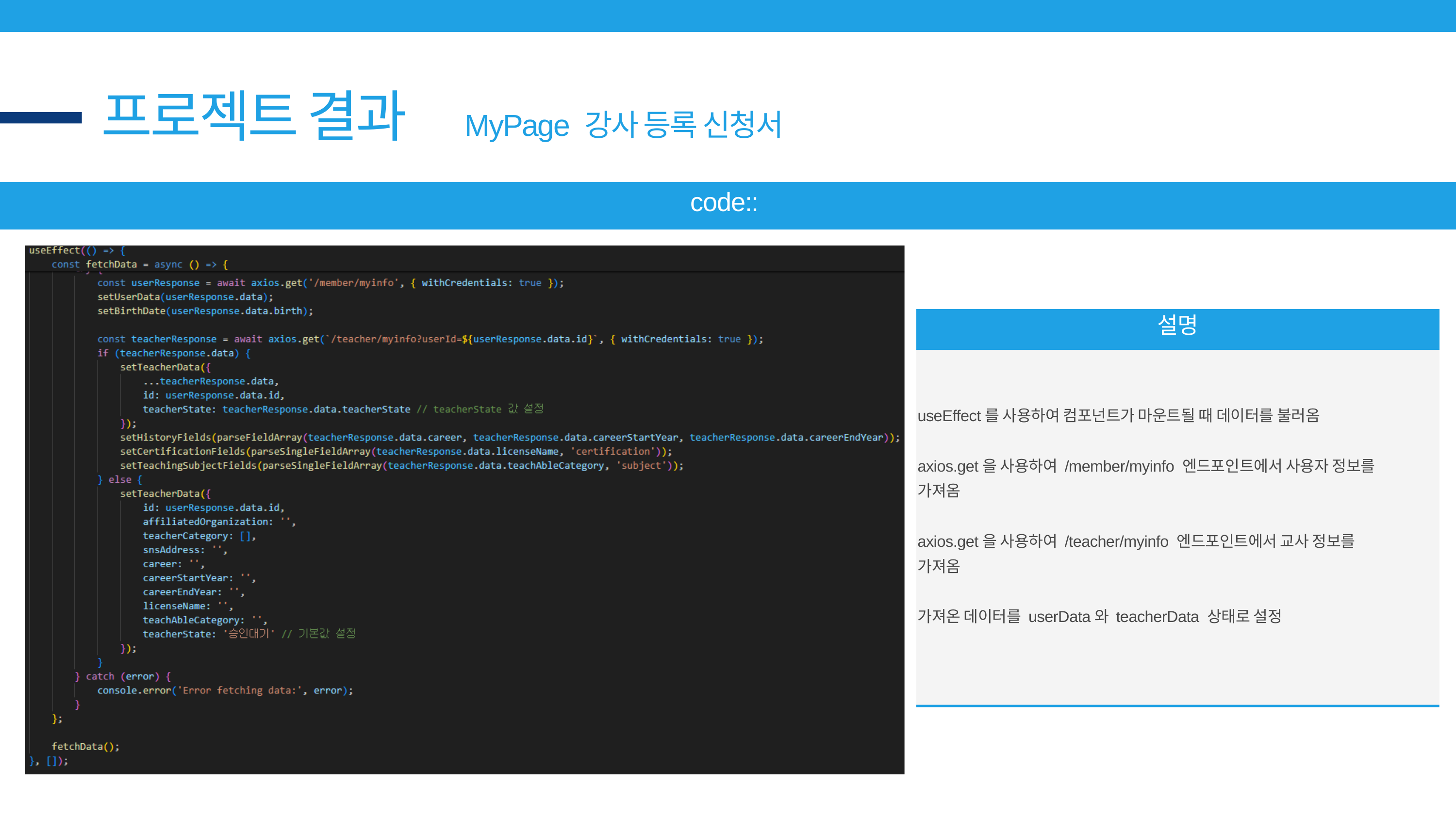

프로젝트 결과
MyPage 강사 등록 신청서

code::

설명

useEffect를 사용하여 컴포넌트가 마운트될 때 데이터를 불러옴

axios.get을 사용하여 /member/myinfo 엔드포인트에서 사용자 정보를
가져옴

axios.get을 사용하여 /teacher/myinfo 엔드포인트에서 교사 정보를
가져옴

가져온 데이터를 userData와 teacherData 상태로 설정